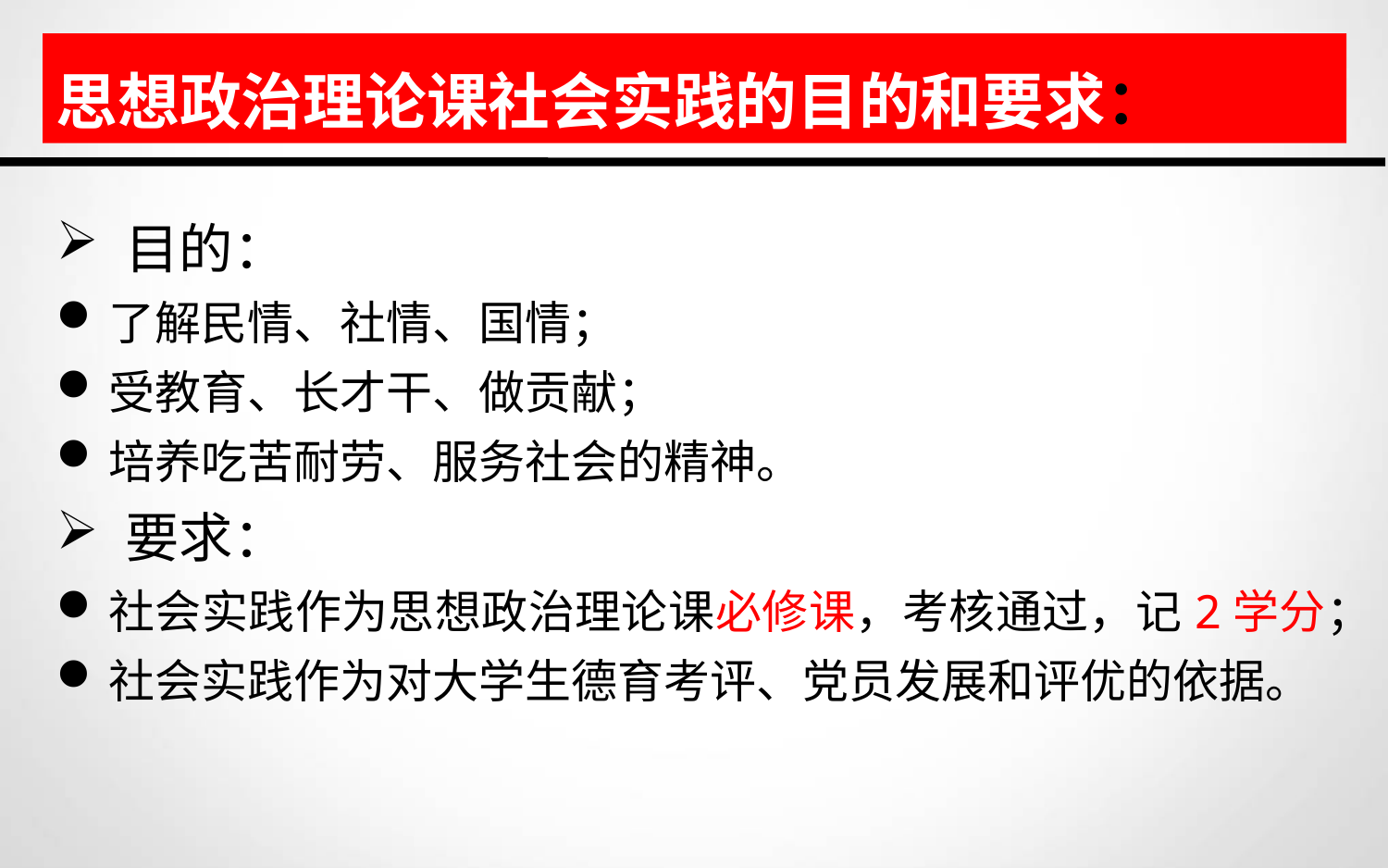

思想政治理论课社会实践的目的和要求：

目的：
了解民情、社情、国情；
受教育、长才干、做贡献；
培养吃苦耐劳、服务社会的精神。
要求：
社会实践作为思想政治理论课必修课，考核通过，记2学分；
社会实践作为对大学生德育考评、党员发展和评优的依据。